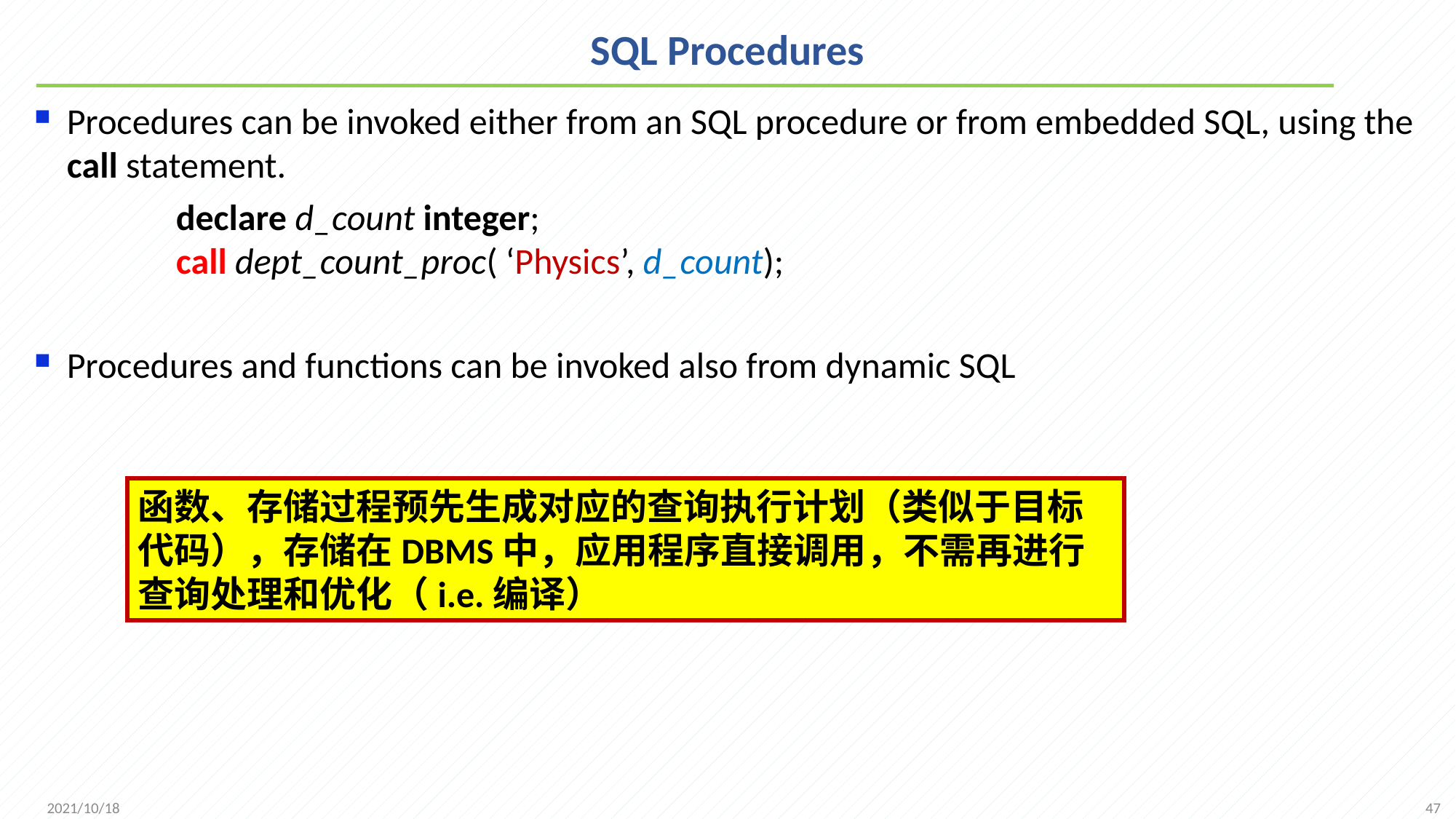

# SQL Procedures
Procedures can be invoked either from an SQL procedure or from embedded SQL, using the call statement.
		declare d_count integer;
	call dept_count_proc( ‘Physics’, d_count);

Procedures and functions can be invoked also from dynamic SQL

函数、存储过程预先生成对应的查询执行计划（类似于目标代码），存储在DBMS中，应用程序直接调用，不需再进行查询处理和优化（i.e.编译）
47
2021/10/18